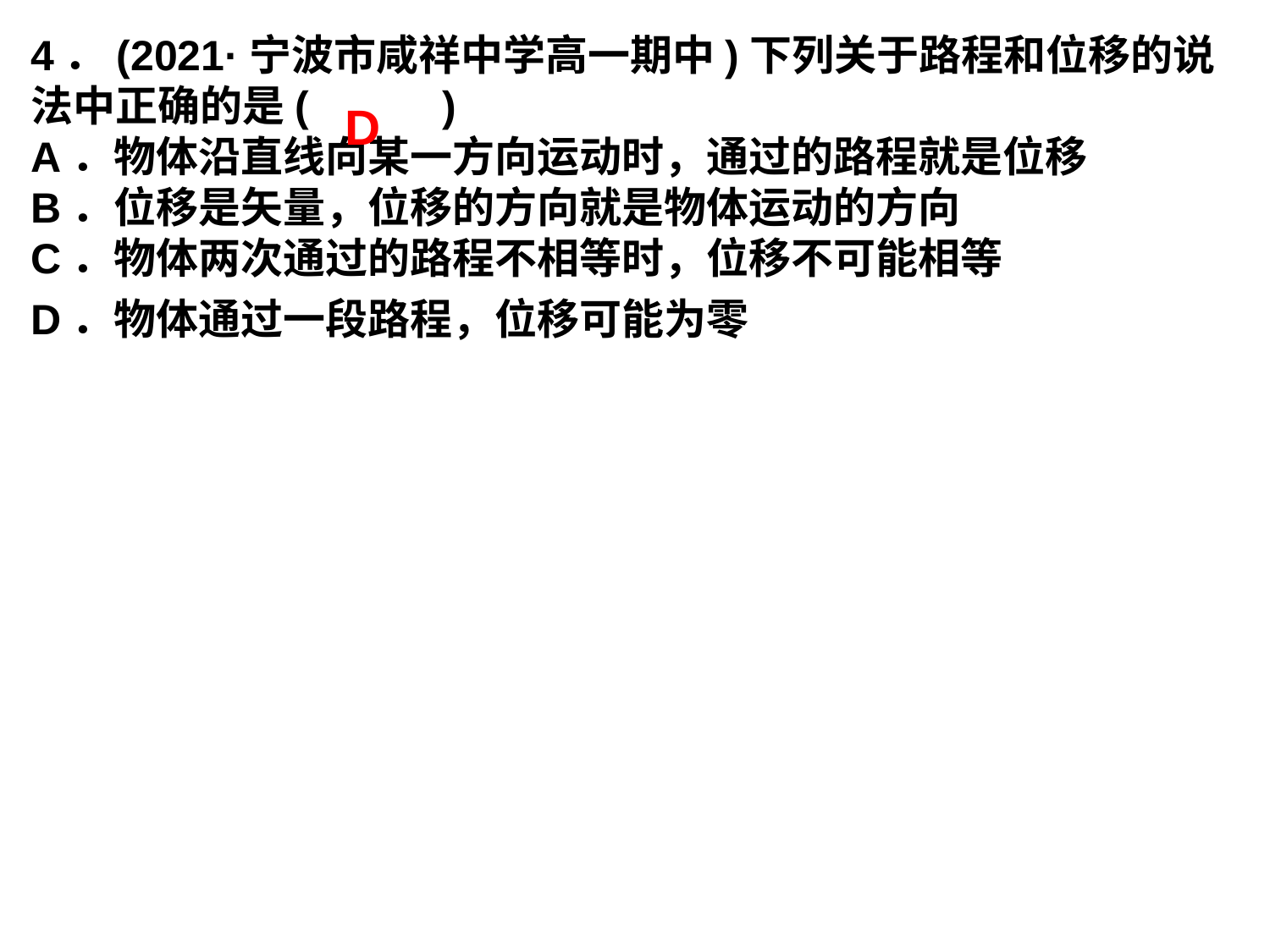

4．(2021·宁波市咸祥中学高一期中)下列关于路程和位移的说法中正确的是(　   　)A．物体沿直线向某一方向运动时，通过的路程就是位移B．位移是矢量，位移的方向就是物体运动的方向C．物体两次通过的路程不相等时，位移不可能相等D．物体通过一段路程，位移可能为零
D